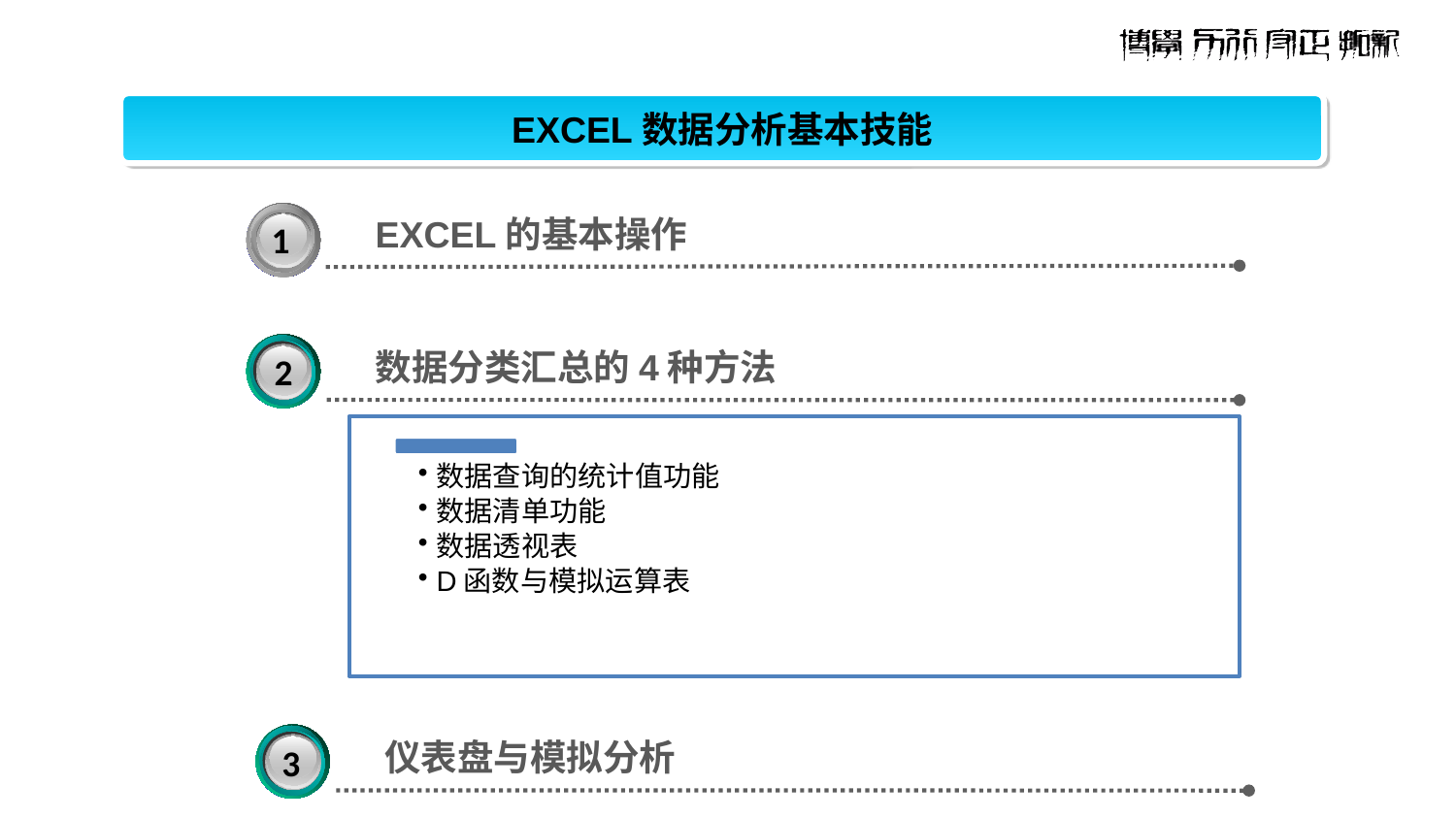

EXCEL数据分析基本技能

3

EXCEL的基本操作
1

3

数据分类汇总的4种方法
2
数据查询的统计值功能
数据清单功能
数据透视表
D函数与模拟运算表

3

仪表盘与模拟分析
3